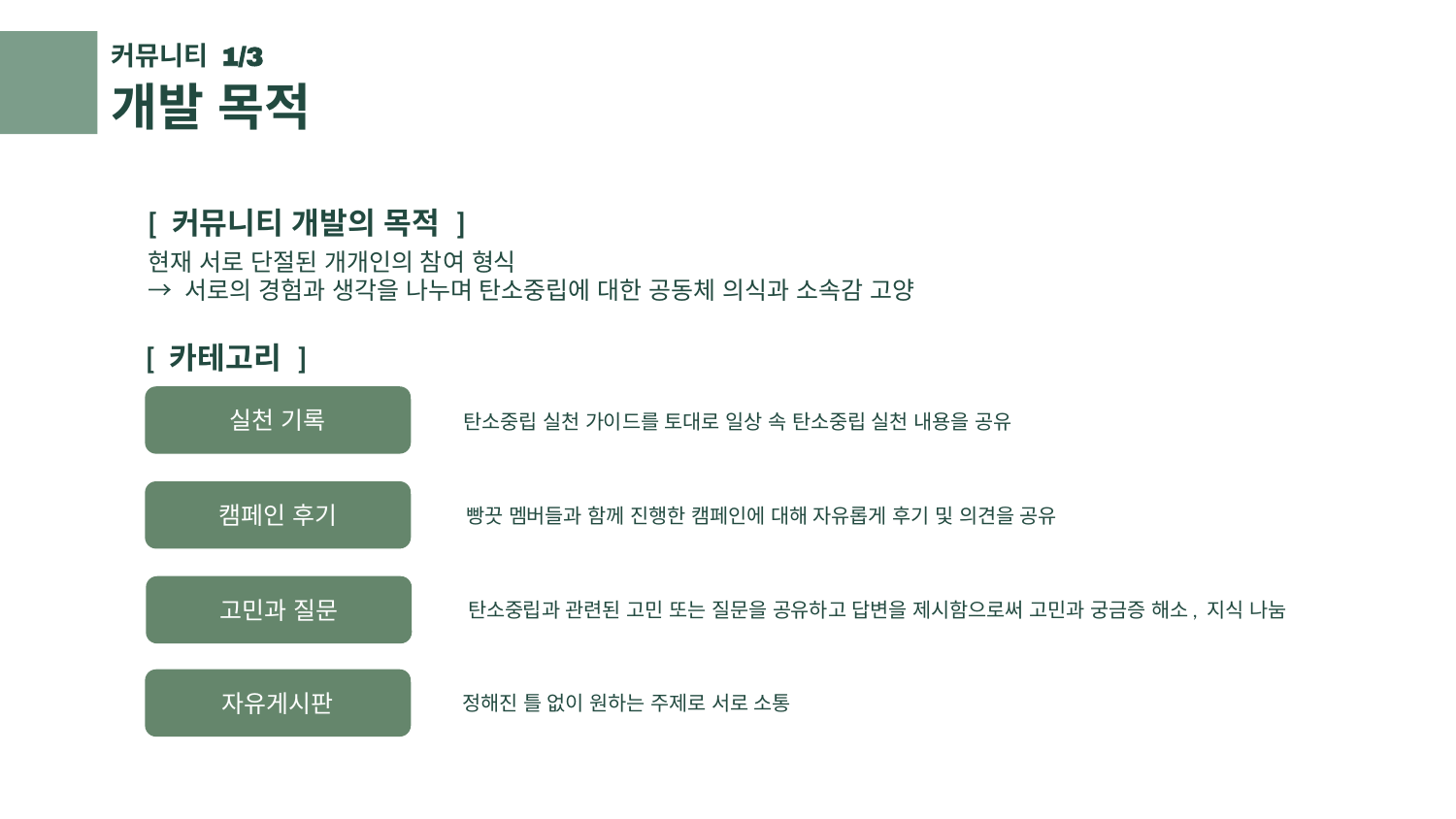

커뮤니티 1/3
# 개발 목적
[ 커뮤니티 개발의 목적 ]
현재 서로 단절된 개개인의 참여 형식
→ 서로의 경험과 생각을 나누며 탄소중립에 대한 공동체 의식과 소속감 고양
[ 카테고리 ]
실천 기록
탄소중립 실천 가이드를 토대로 일상 속 탄소중립 실천 내용을 공유
캠페인 후기
빵끗 멤버들과 함께 진행한 캠페인에 대해 자유롭게 후기 및 의견을 공유
고민과 질문
탄소중립과 관련된 고민 또는 질문을 공유하고 답변을 제시함으로써 고민과 궁금증 해소, 지식 나눔
자유게시판
정해진 틀 없이 원하는 주제로 서로 소통